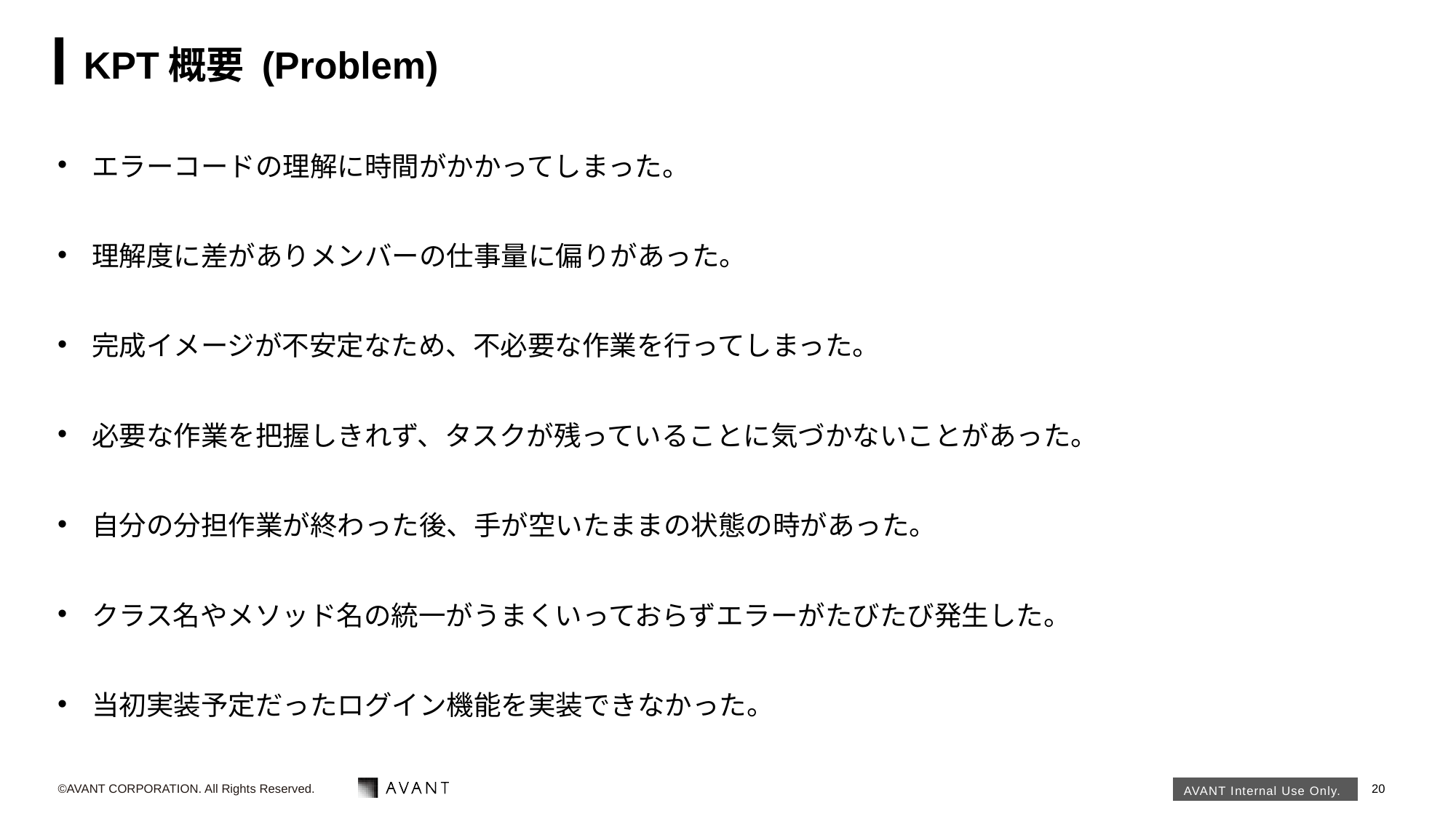

# KPT概要 (Problem)
| エラーコードの理解に時間がかかってしまった。 |
| --- |
| 理解度に差がありメンバーの仕事量に偏りがあった。 |
| 完成イメージが不安定なため、不必要な作業を行ってしまった。 |
| 必要な作業を把握しきれず、タスクが残っていることに気づかないことがあった。 |
| 自分の分担作業が終わった後、手が空いたままの状態の時があった。 |
| クラス名やメソッド名の統一がうまくいっておらずエラーがたびたび発生した。 |
| 当初実装予定だったログイン機能を実装できなかった。 |